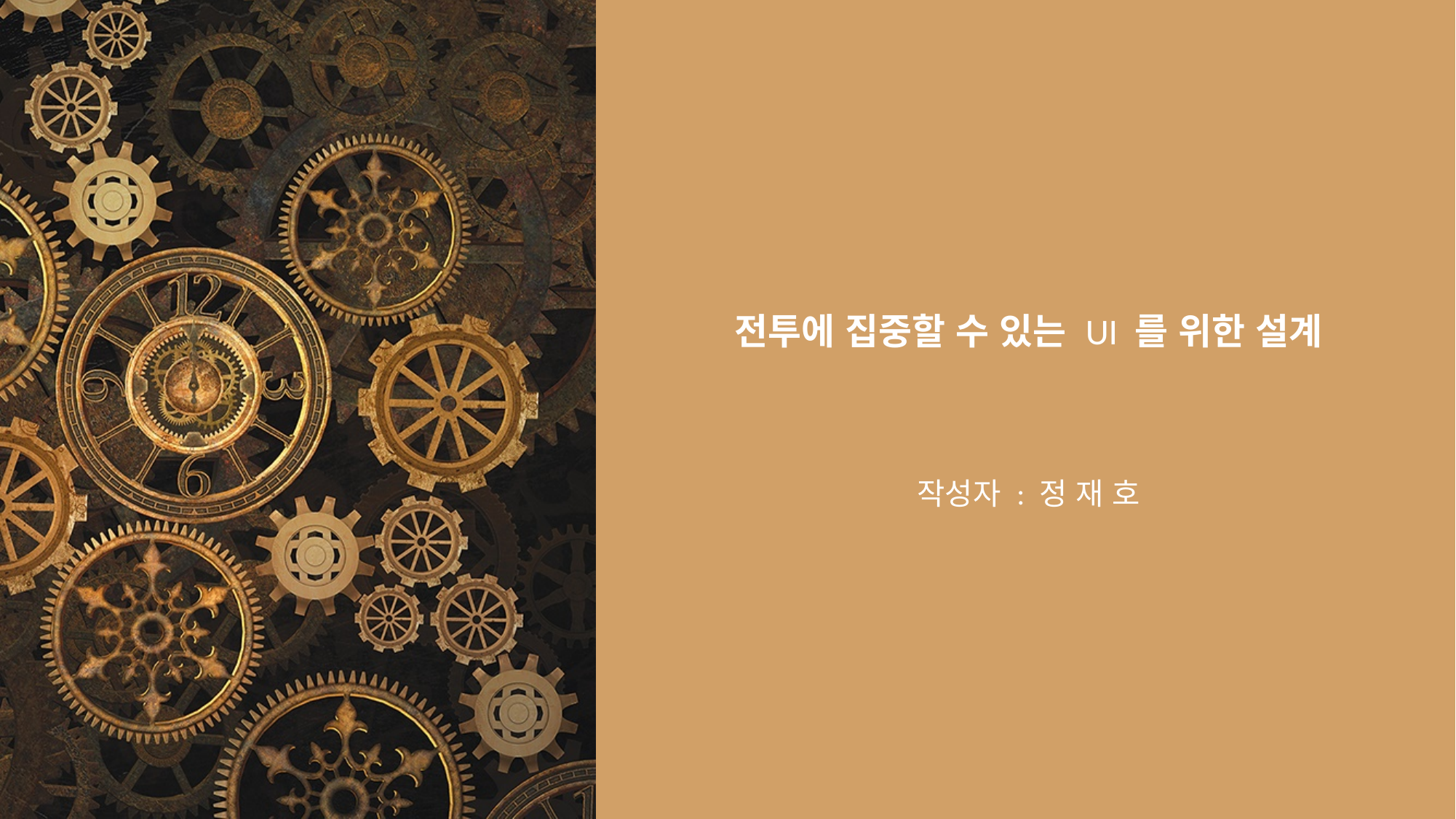

# 전투에 집중할 수 있는 UI 를 위한 설계
작성자 : 정 재 호